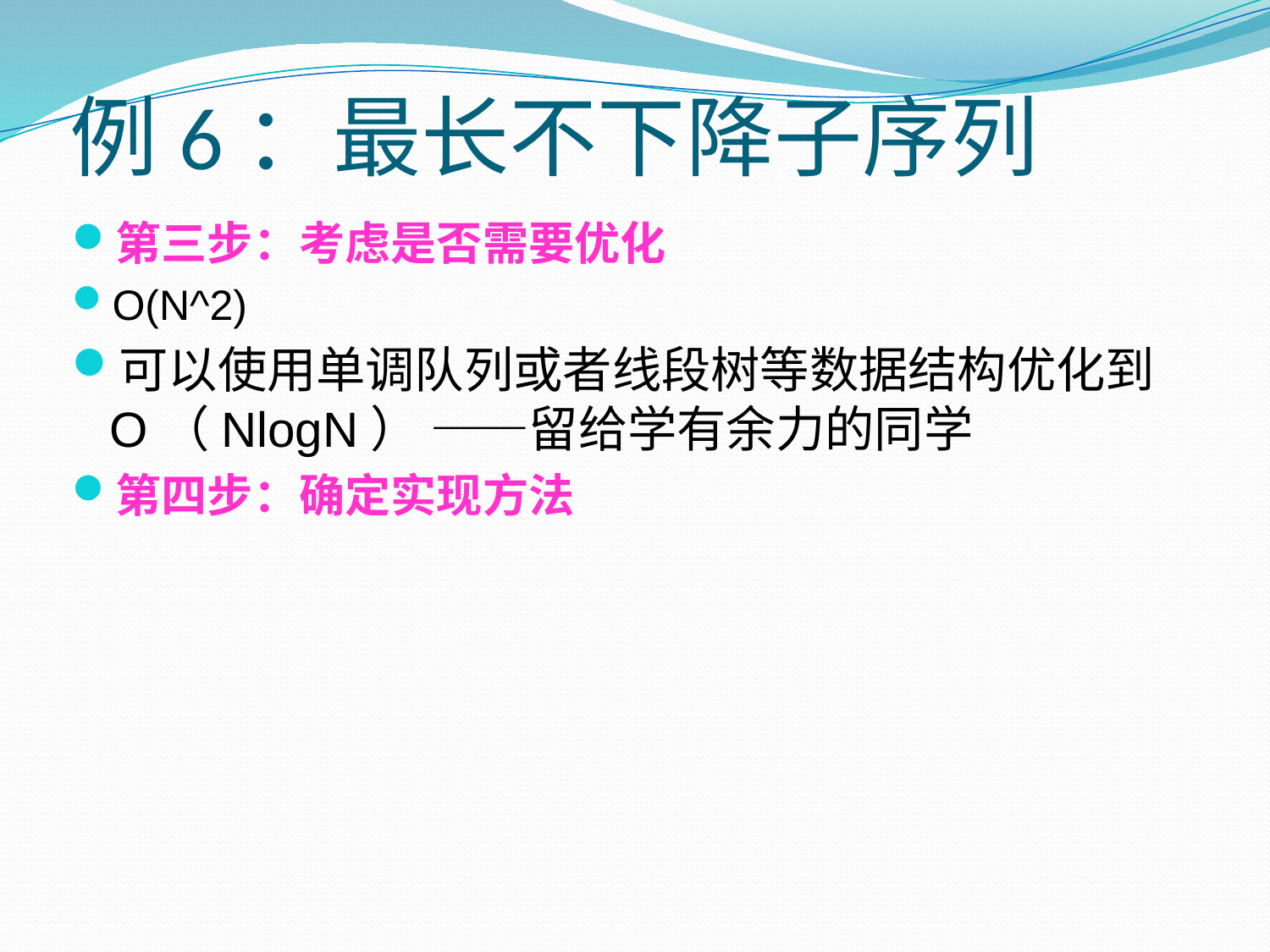

# 例6：最长不下降子序列
第三步：考虑是否需要优化
O(N^2)
可以使用单调队列或者线段树等数据结构优化到O（NlogN） ——留给学有余力的同学
第四步：确定实现方法